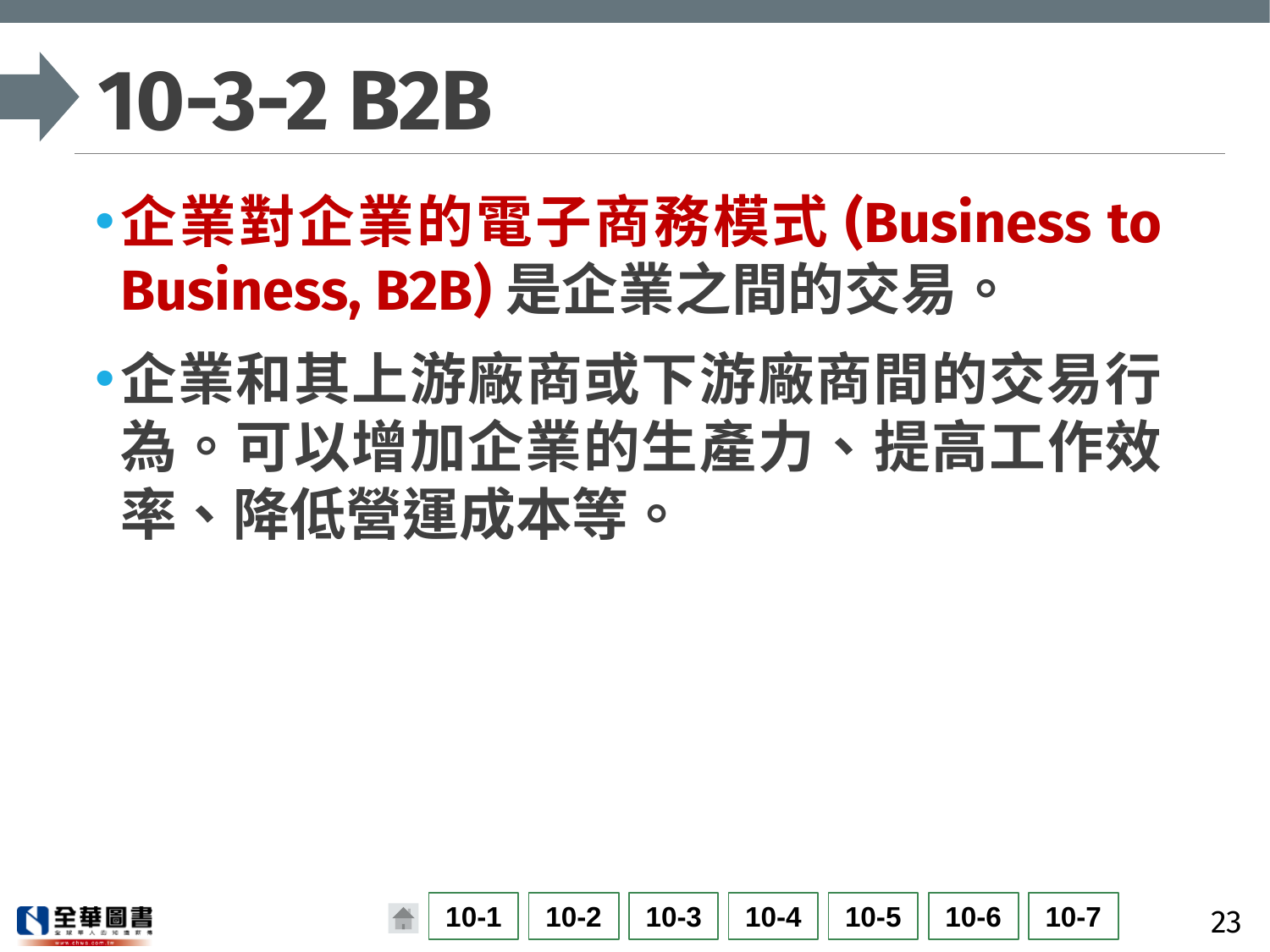

# 10-3-2 B2B
企業對企業的電子商務模式(Business to Business, B2B)是企業之間的交易。
企業和其上游廠商或下游廠商間的交易行為。可以增加企業的生產力、提高工作效率、降低營運成本等。
23